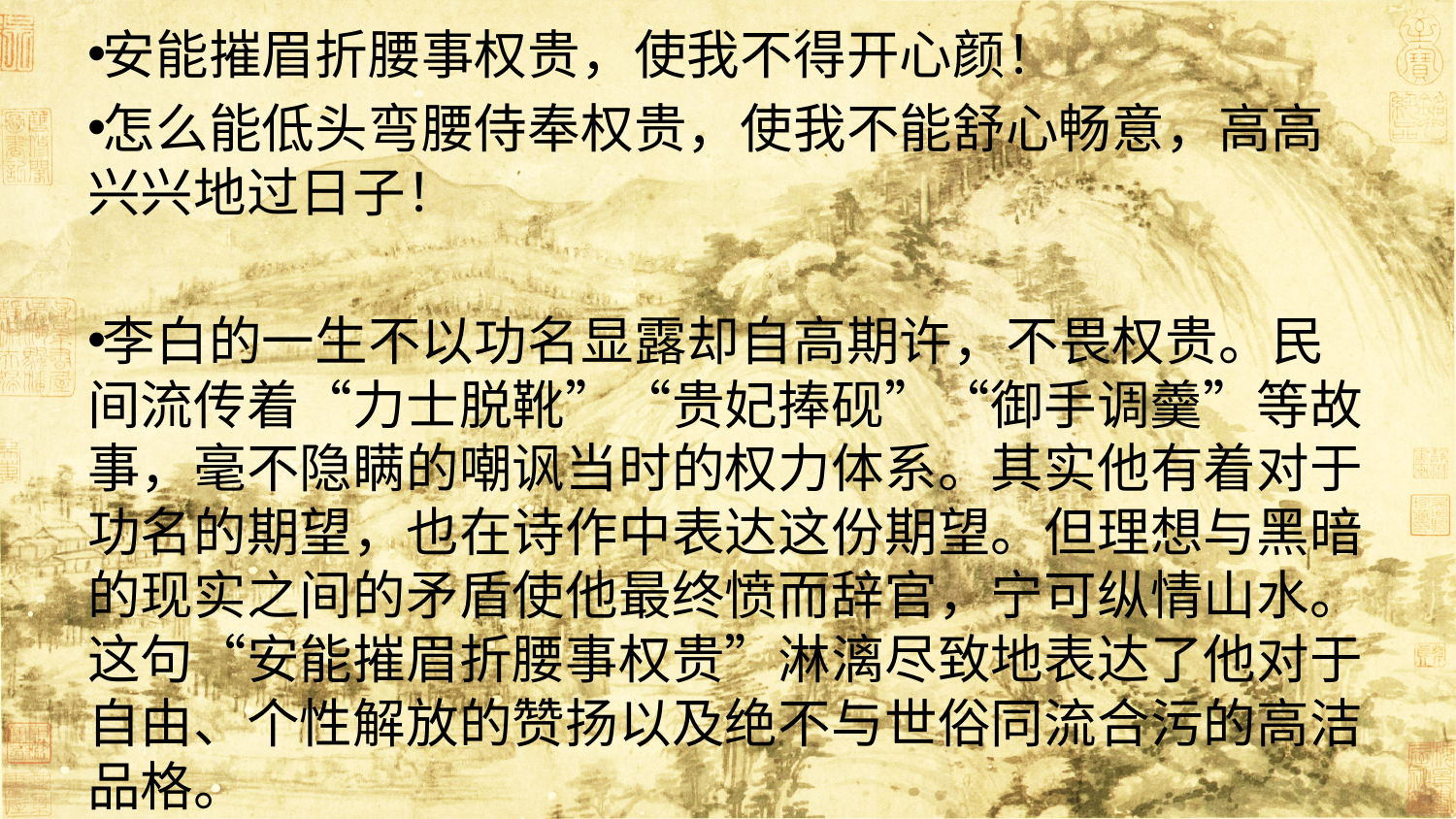

安能摧眉折腰事权贵，使我不得开心颜！
怎么能低头弯腰侍奉权贵，使我不能舒心畅意，高高兴兴地过日子！

李白的一生不以功名显露却自高期许，不畏权贵。民间流传着“力士脱靴”“贵妃捧砚”“御手调羹”等故事，毫不隐瞒的嘲讽当时的权力体系。其实他有着对于功名的期望，也在诗作中表达这份期望。但理想与黑暗的现实之间的矛盾使他最终愤而辞官，宁可纵情山水。这句“安能摧眉折腰事权贵”淋漓尽致地表达了他对于自由、个性解放的赞扬以及绝不与世俗同流合污的高洁品格。